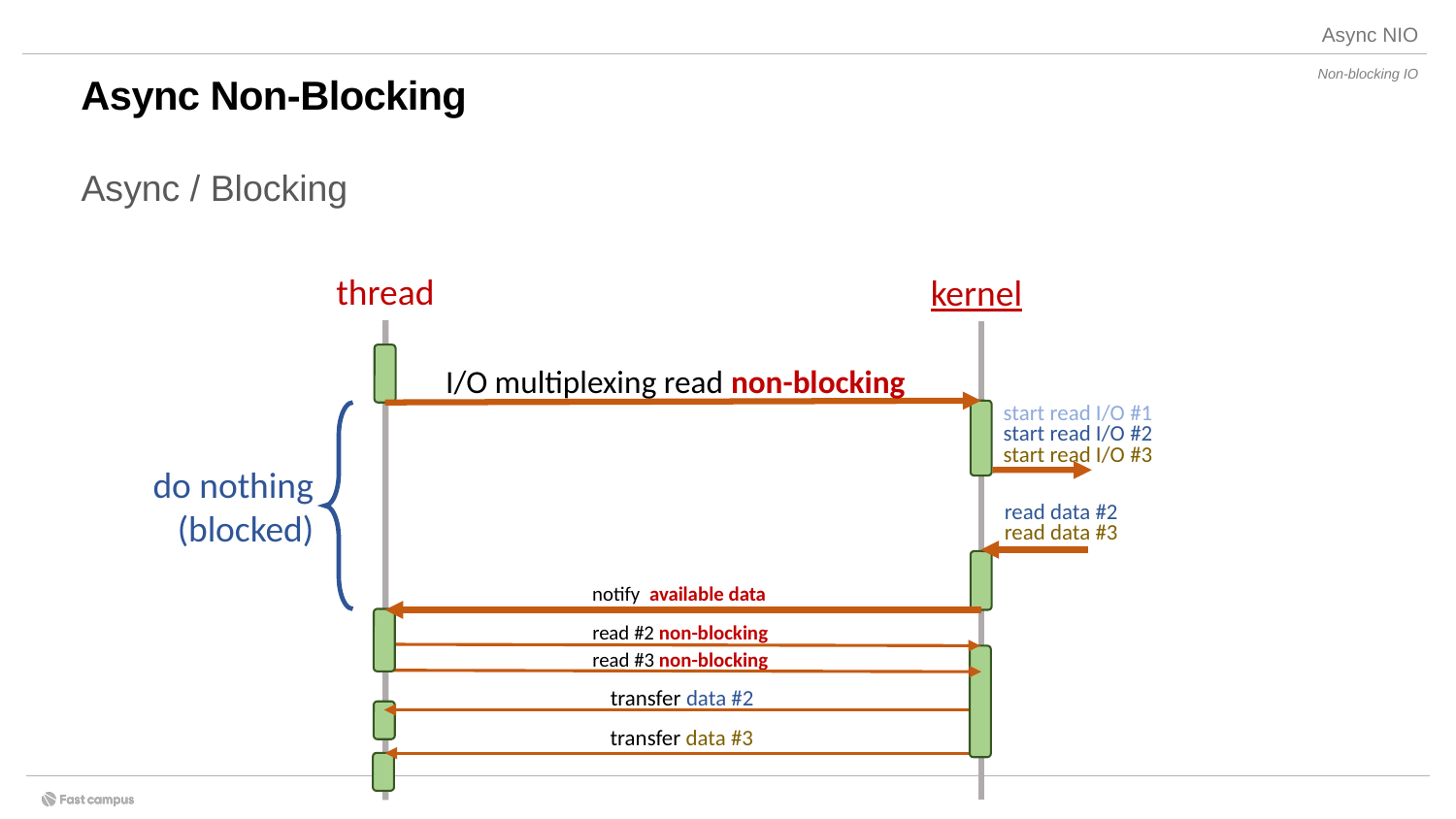

Async NIO
Non-blocking IO
# Async Non-Blocking
2.
비동기 호출이란 ?
Async / Blocking
thread
kernel

I/O multiplexing read non-blocking

start read I/O #1

start read I/O #2
start read I/O #3
do nothing
(blocked)
read data #2
read data #3

notify  available data

read #2 non-blocking
read #3 non-blocking

transfer data #2

transfer data #3